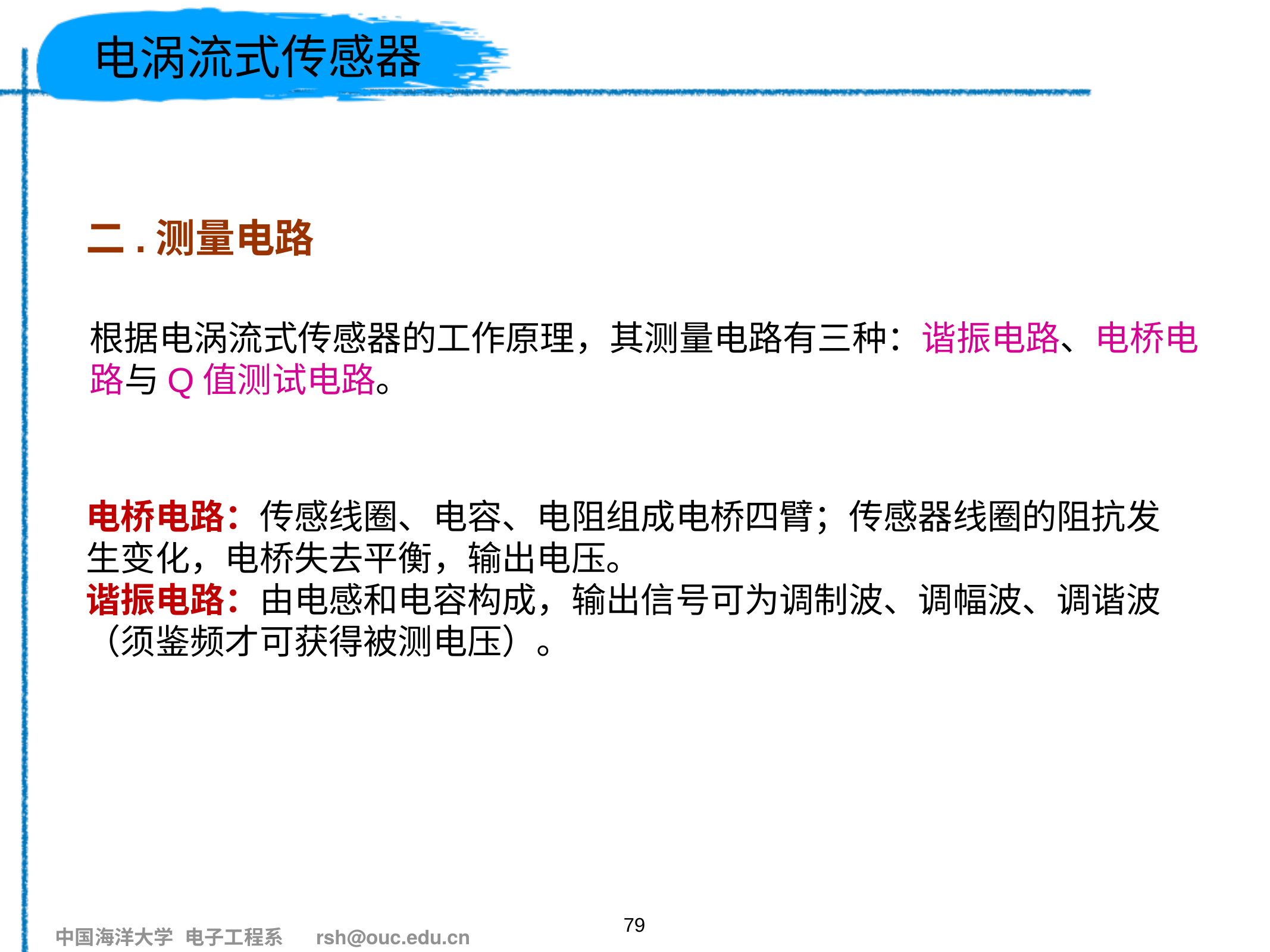

# 电涡流式传感器
二.测量电路
根据电涡流式传感器的工作原理，其测量电路有三种：谐振电路、电桥电路与Q值测试电路。
电桥电路：传感线圈、电容、电阻组成电桥四臂；传感器线圈的阻抗发生变化，电桥失去平衡，输出电压。
谐振电路：由电感和电容构成，输出信号可为调制波、调幅波、调谐波（须鉴频才可获得被测电压）。
79